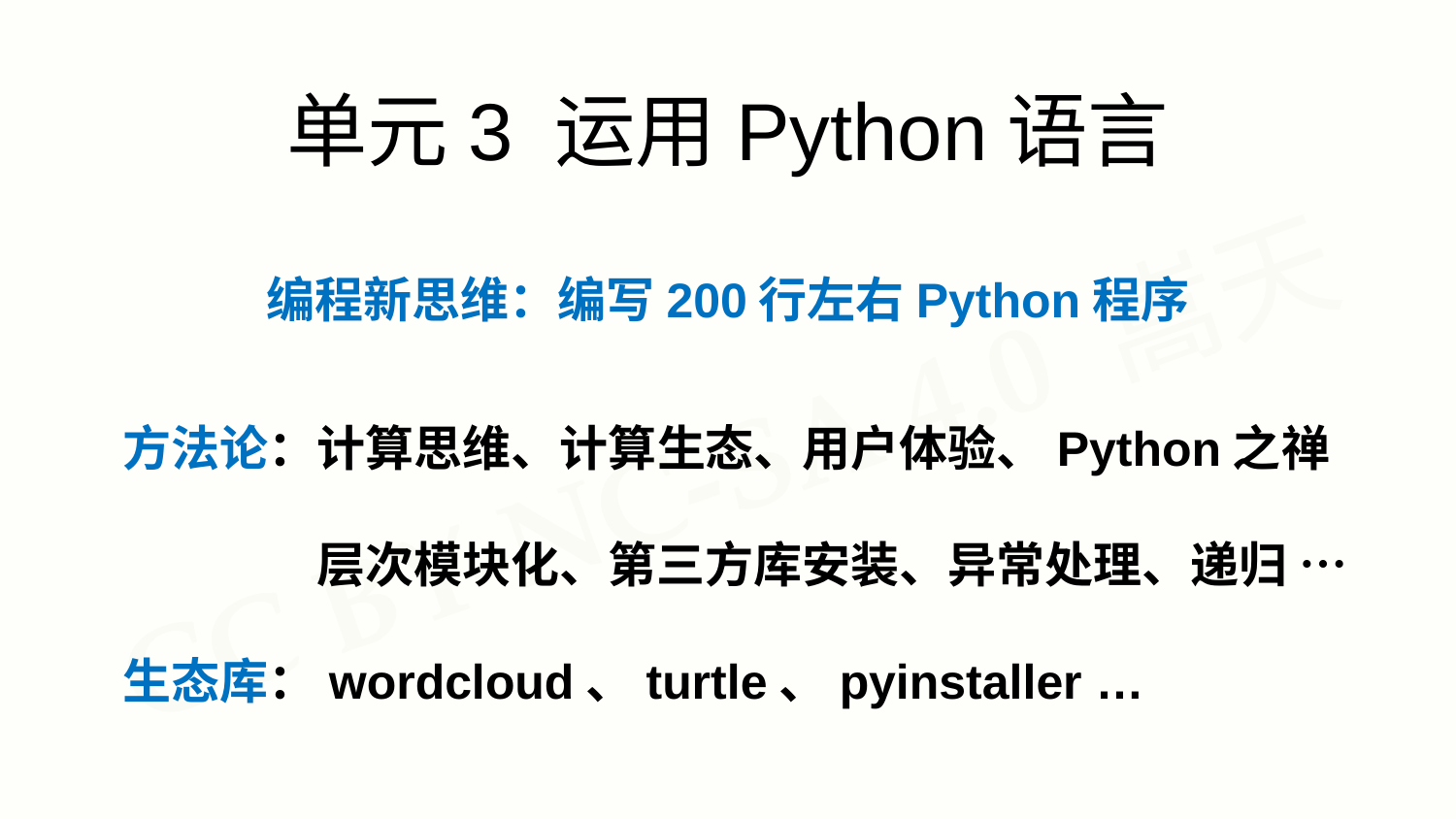

单元3 运用Python语言
编程新思维：编写200行左右Python程序
方法论：计算思维、计算生态、用户体验、Python之禅
语法系：层次模块化、第三方库安装、异常处理、递归 …
生态库：wordcloud、turtle、pyinstaller …